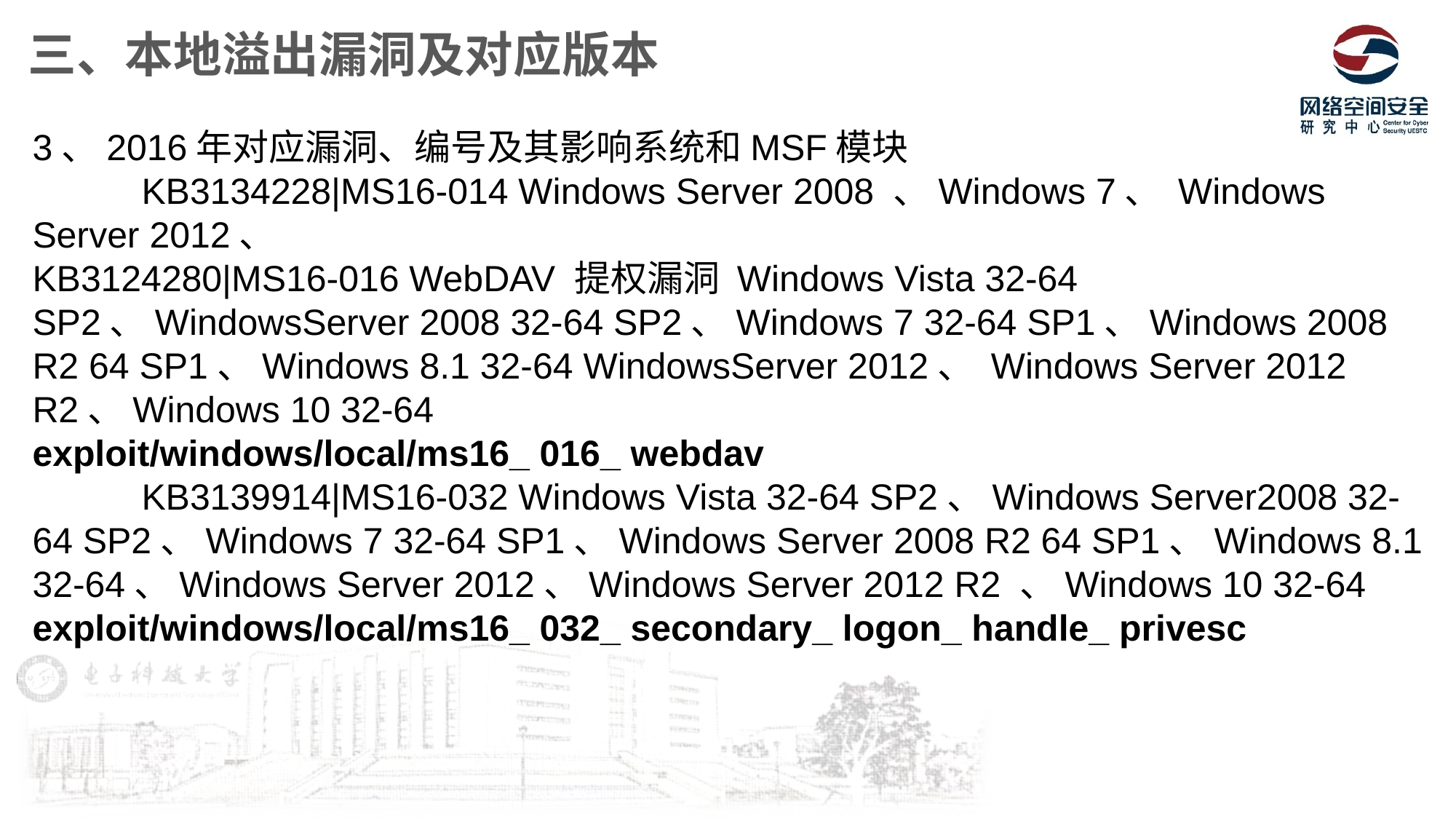

三、本地溢出漏洞及对应版本
3、2016年对应漏洞、编号及其影响系统和MSF模块
	KB3134228|MS16-014 Windows Server 2008 、Windows 7、 Windows Server 2012、
KB3124280|MS16-016 WebDAV 提权漏洞 Windows Vista 32-64 SP2、WindowsServer 2008 32-64 SP2、Windows 7 32-64 SP1、Windows 2008 R2 64 SP1、Windows 8.1 32-64 WindowsServer 2012、 Windows Server 2012 R2、Windows 10 32-64
exploit/windows/local/ms16_ 016_ webdav
	KB3139914|MS16-032 Windows Vista 32-64 SP2、Windows Server2008 32-64 SP2、Windows 7 32-64 SP1、Windows Server 2008 R2 64 SP1、Windows 8.1 32-64、Windows Server 2012、Windows Server 2012 R2 、Windows 10 32-64
exploit/windows/local/ms16_ 032_ secondary_ logon_ handle_ privesc